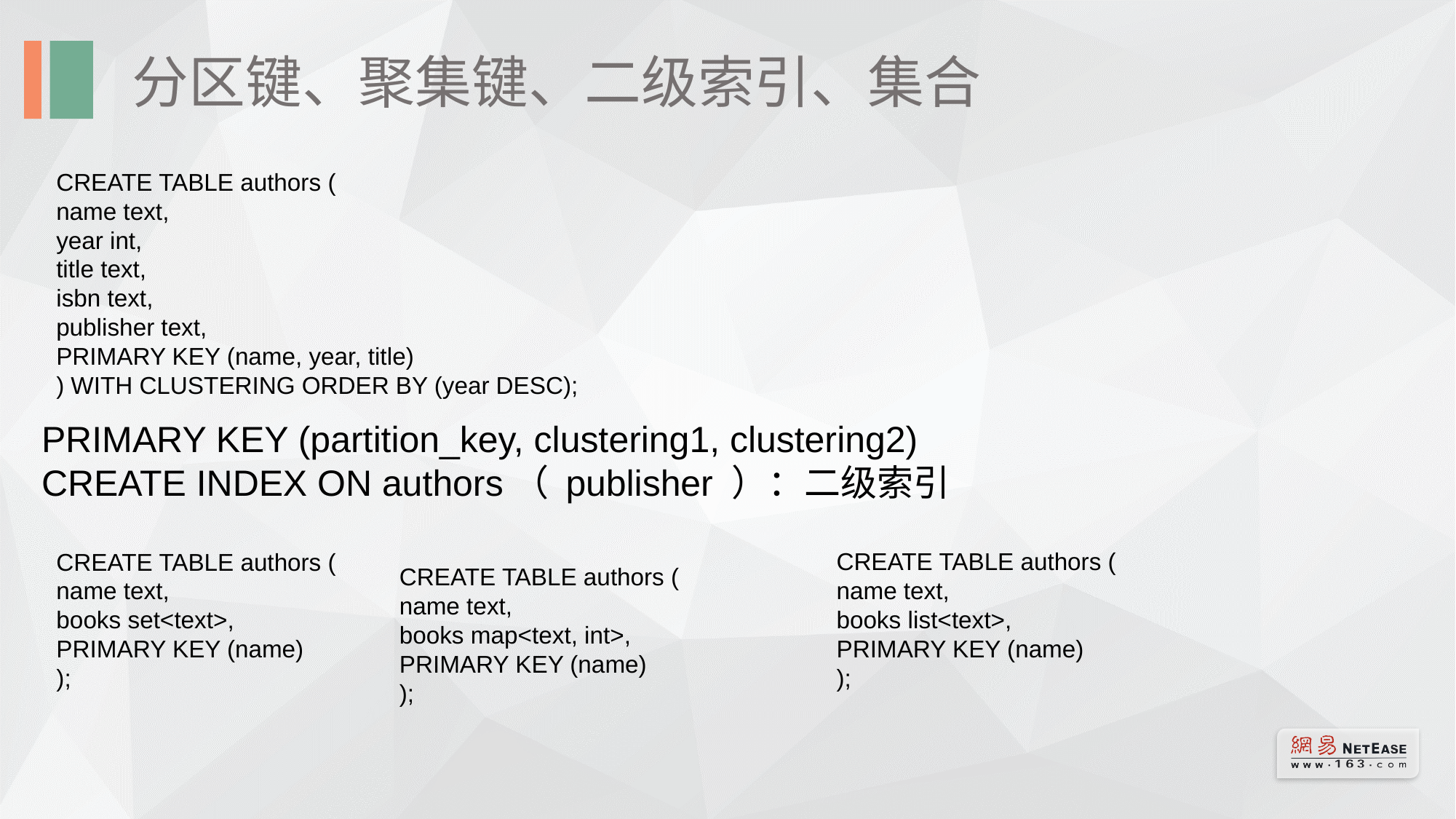

分区键、聚集键、二级索引、集合

CREATE TABLE authors (
name text,
year int,
title text,
isbn text,
publisher text,
PRIMARY KEY (name, year, title)
) WITH CLUSTERING ORDER BY (year DESC);
PRIMARY KEY (partition_key, clustering1, clustering2)
CREATE INDEX ON authors（ publisher ）：二级索引
CREATE TABLE authors (
name text,
books list<text>,
PRIMARY KEY (name)
);
CREATE TABLE authors (
name text,
books set<text>,
PRIMARY KEY (name)
);
CREATE TABLE authors (
name text,
books map<text, int>,
PRIMARY KEY (name)
);